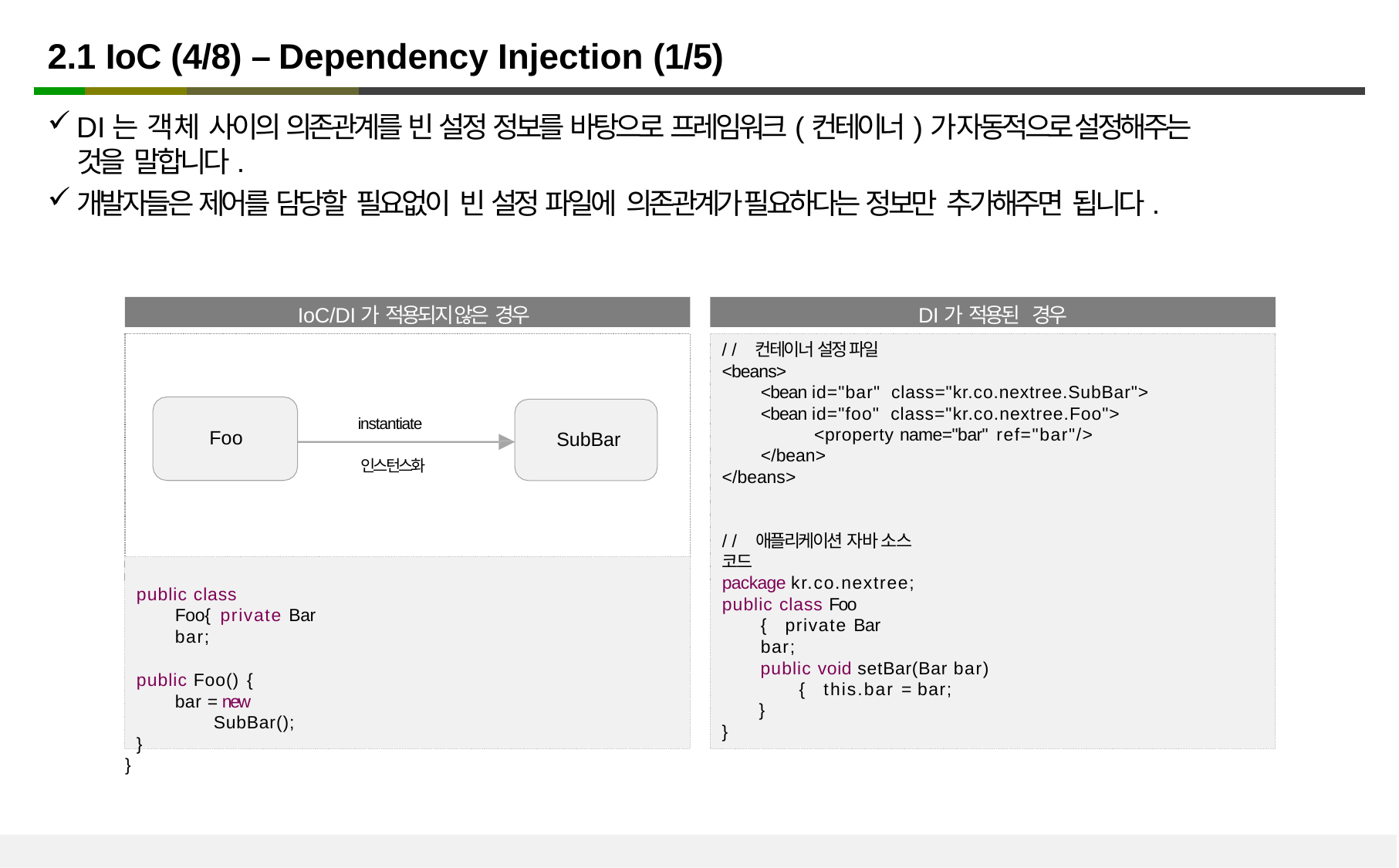

# 2.1 IoC (4/8) – Dependency Injection (1/5)
DI는 객체 사이의 의존관계를 빈 설정 정보를  바탕으로  프레임워크(컨테이너)가 자동적으로 설정해주는 것을 말합니다.
개발자들은 제어를  담당할 필요없이  빈 설정 파일에  의존관계가 필요하다는 정보만  추가해주면 됩니다.
 IoC/DI가 적용되지 않은 경우
DI가 적용된   경우

// 컨테이너 설정 파일
<beans>
<bean id="bar" class="kr.co.nextree.SubBar">
<bean id="foo" class="kr.co.nextree.Foo">
<property name="bar" ref="bar"/>
</bean>
</beans>

instantiate
Foo
SubBar

인스턴스화
// 애플리케이션 자바 소스 코드
package kr.co.nextree;

public class Foo{  private Bar bar;

public Foo() {
bar = new SubBar();
}
}
public class Foo {  private Bar bar;
public void setBar(Bar bar) {  this.bar = bar;
}
}